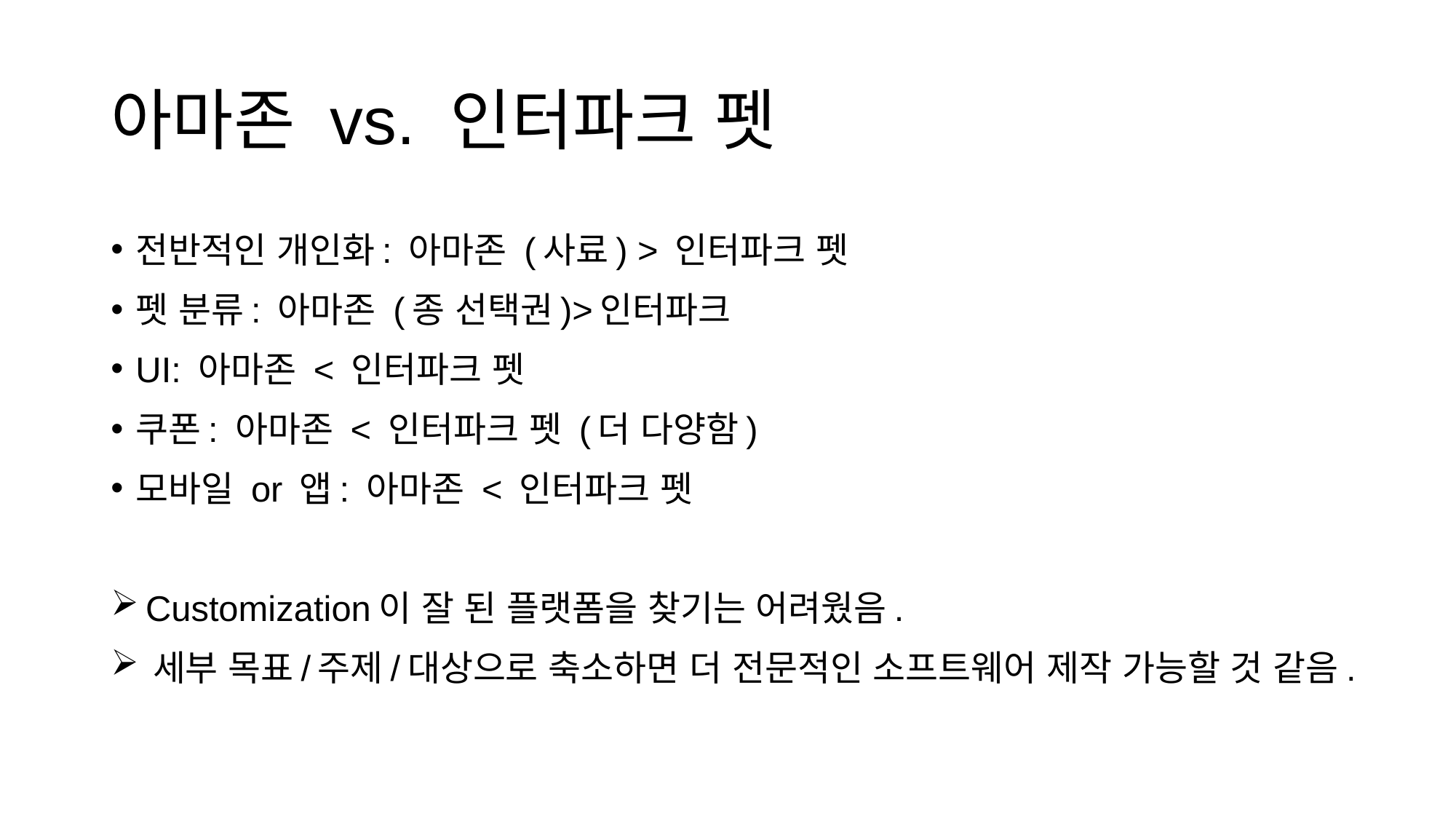

# 아마존 vs. 인터파크 펫
전반적인 개인화: 아마존 (사료) > 인터파크 펫
펫 분류: 아마존 (종 선택권)>인터파크
UI: 아마존 < 인터파크 펫
쿠폰: 아마존 < 인터파크 펫 (더 다양함)
모바일 or 앱: 아마존 < 인터파크 펫

 Customization이 잘 된 플랫폼을 찾기는 어려웠음.
 세부 목표/주제/대상으로 축소하면 더 전문적인 소프트웨어 제작 가능할 것 같음.